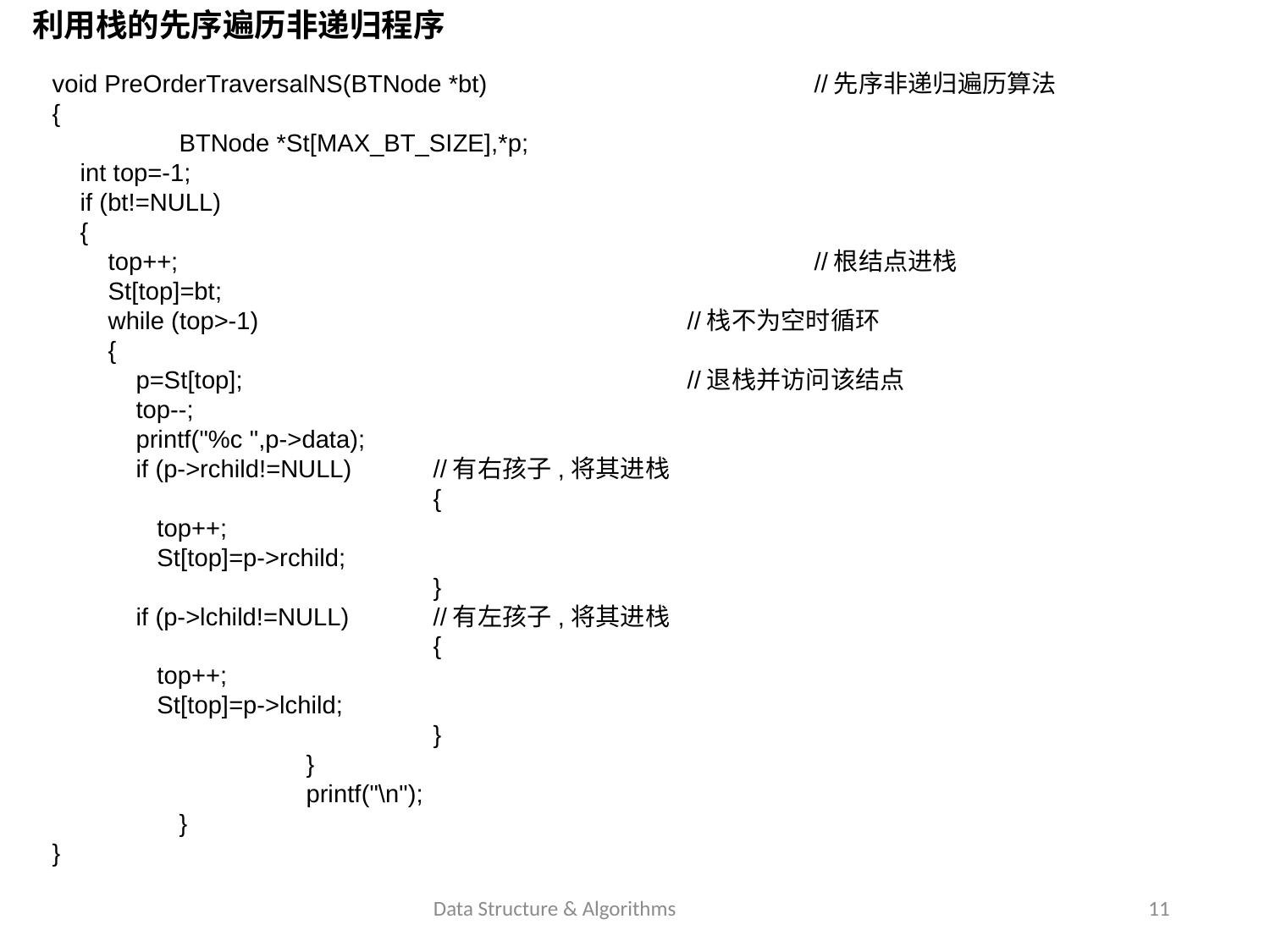

利用栈的先序遍历非递归程序
void PreOrderTraversalNS(BTNode *bt)			//先序非递归遍历算法
{
	BTNode *St[MAX_BT_SIZE],*p;
    int top=-1;
    if (bt!=NULL)
    {
        top++;						//根结点进栈
        St[top]=bt;
        while (top>-1)				//栈不为空时循环
        {
            p=St[top];				//退栈并访问该结点
            top--;
            printf("%c ",p->data);
            if (p->rchild!=NULL)	//有右孩子,将其进栈
			{
               top++;
               St[top]=p->rchild;
			}
            if (p->lchild!=NULL)	//有左孩子,将其进栈
			{
               top++;
               St[top]=p->lchild;
			}
		}
		printf("\n");
	}
}
Data Structure & Algorithms
11